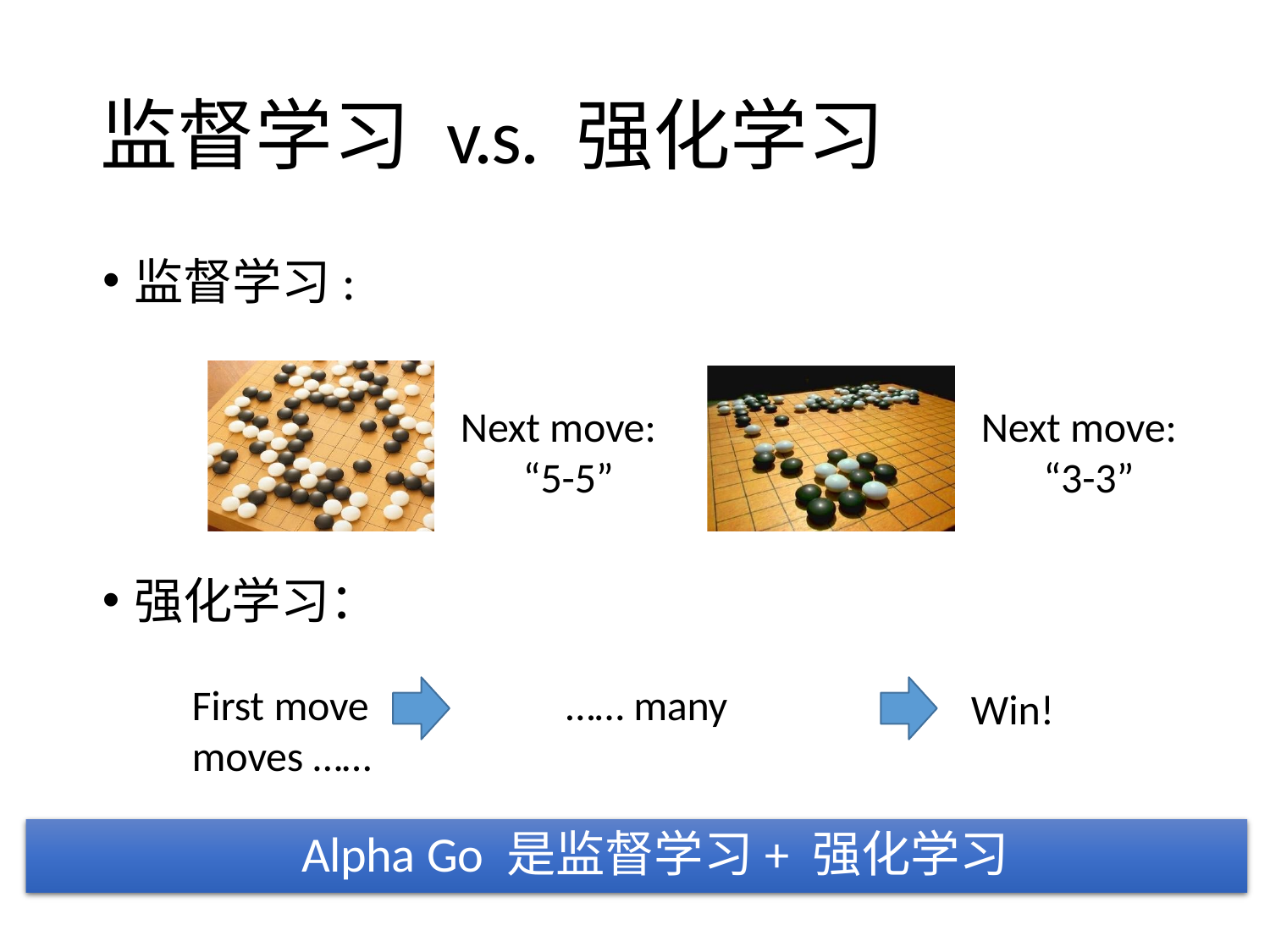

# 监督学习 v.s. 强化学习
监督学习:

Next move:  “5-5”
Next move:  “3-3”
强化学习：
First move	…… many moves ……

Win!

Alpha Go 是监督学习+ 强化学习